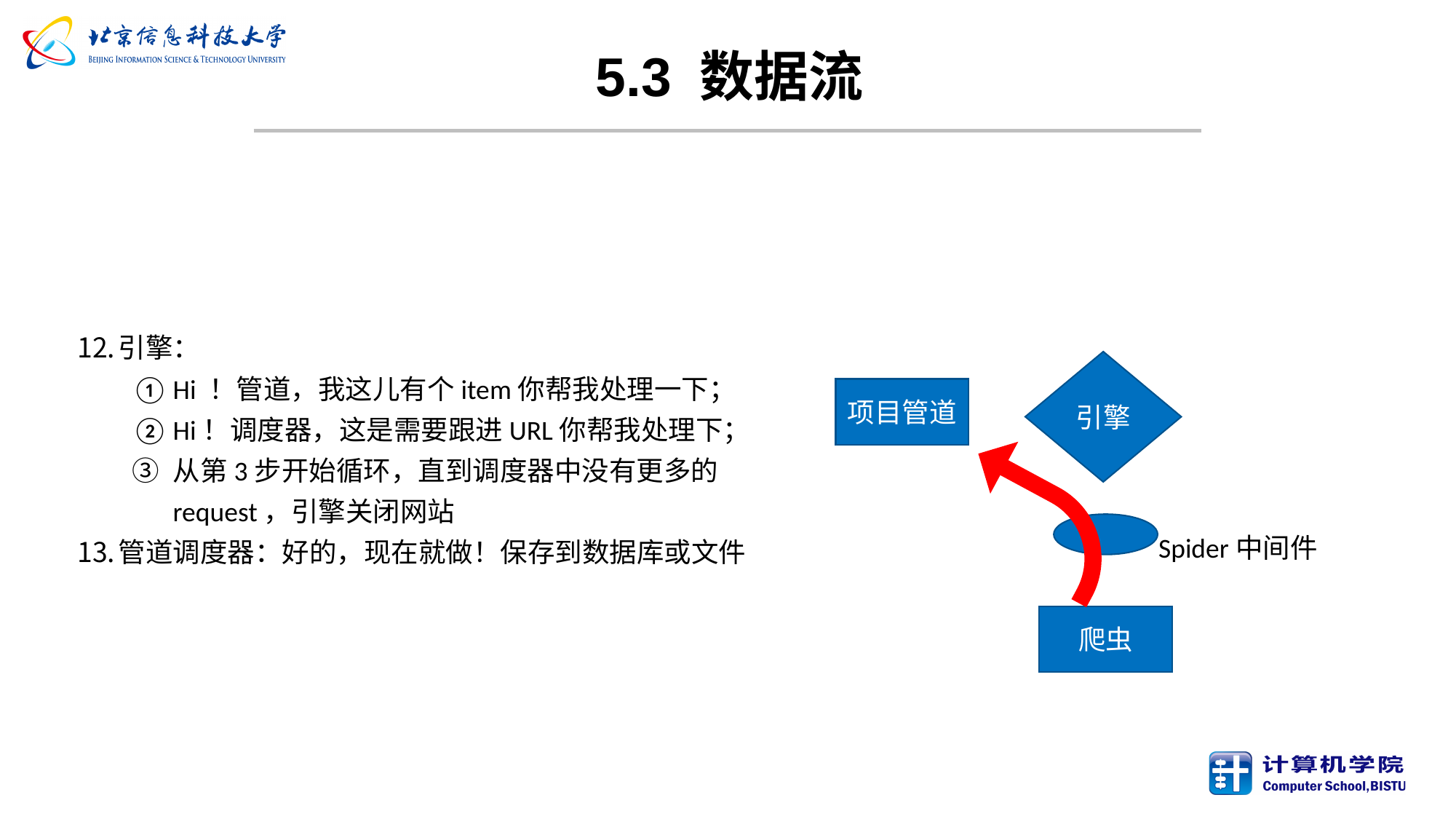

# 5.3 数据流
引擎：
Hi ！管道，我这儿有个item你帮我处理一下；
Hi！调度器，这是需要跟进URL你帮我处理下；
从第3步开始循环，直到调度器中没有更多的request，引擎关闭网站
管道调度器：好的，现在就做！保存到数据库或文件
引擎
项目管道

Spider中间件
爬虫